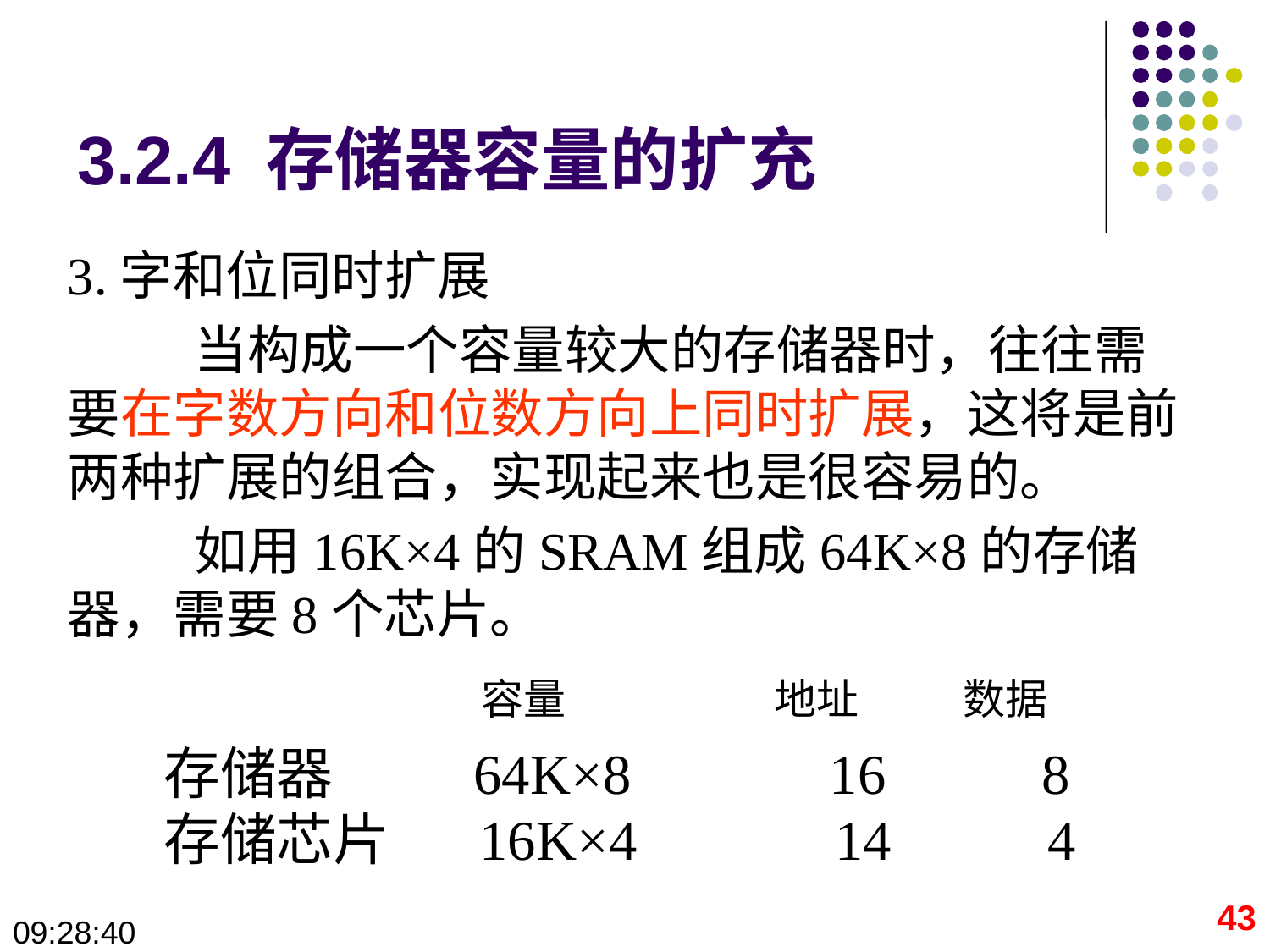

# 3.2.4 存储器容量的扩充
3.字和位同时扩展
	当构成一个容量较大的存储器时，往往需要在字数方向和位数方向上同时扩展，这将是前两种扩展的组合，实现起来也是很容易的。
	如用16K×4的SRAM组成64K×8的存储器，需要8个芯片。
                                   容量                      地址           数据
 存储器          64K×8              16           8
 存储芯片      16K×4              14           4
43
09:28:40